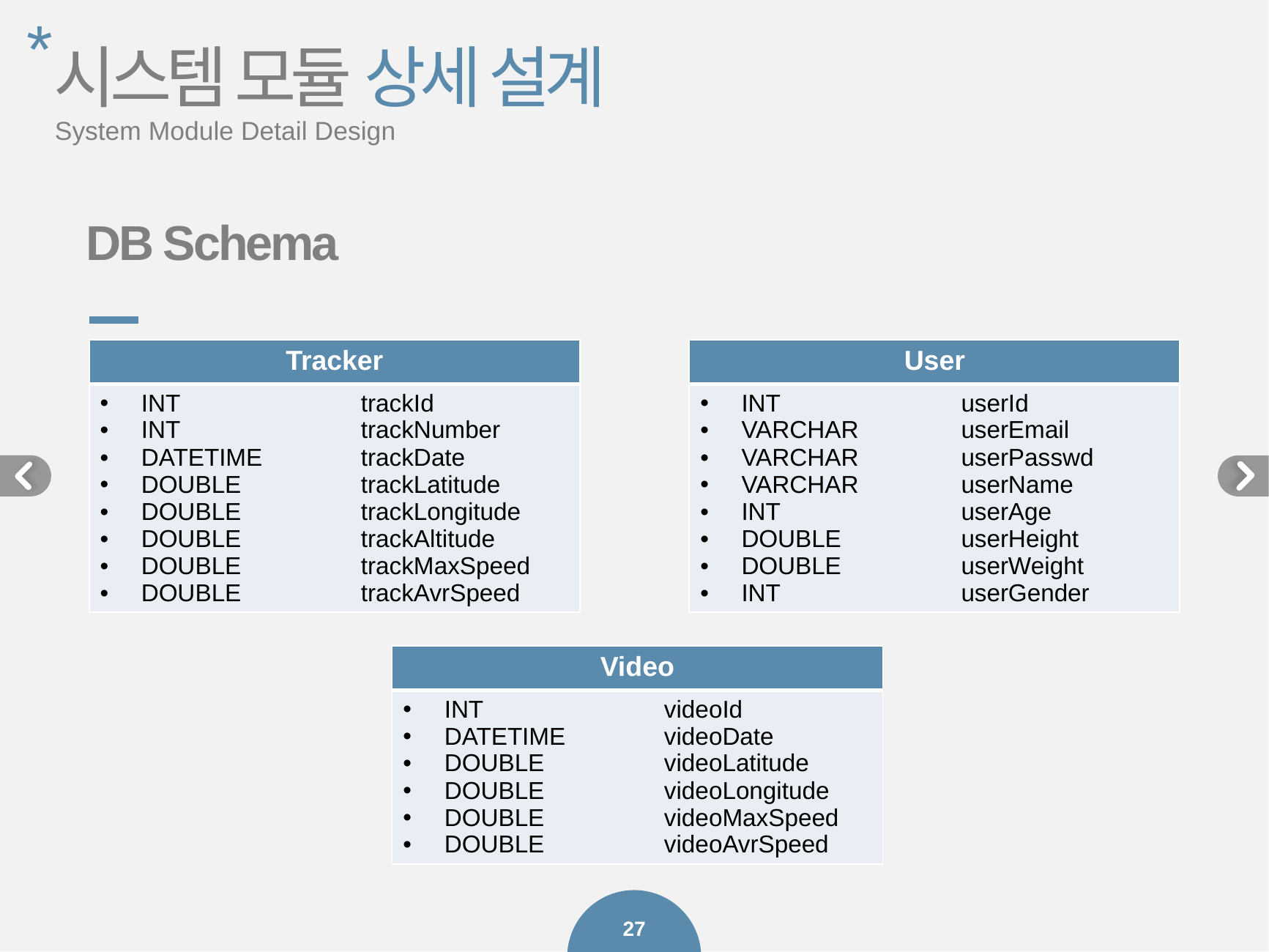

*
시스템 모듈 상세 설계
System Module Detail Design
DB Schema
| Tracker |
| --- |
| INT trackId INT trackNumber DATETIME trackDate DOUBLE trackLatitude DOUBLE trackLongitude DOUBLE trackAltitude DOUBLE trackMaxSpeed DOUBLE trackAvrSpeed |
| User |
| --- |
| INT userId VARCHAR userEmail VARCHAR userPasswd VARCHAR userName INT userAge DOUBLE userHeight DOUBLE userWeight INT userGender |

| Video |
| --- |
| INT videoId DATETIME videoDate DOUBLE videoLatitude DOUBLE videoLongitude DOUBLE videoMaxSpeed DOUBLE videoAvrSpeed |